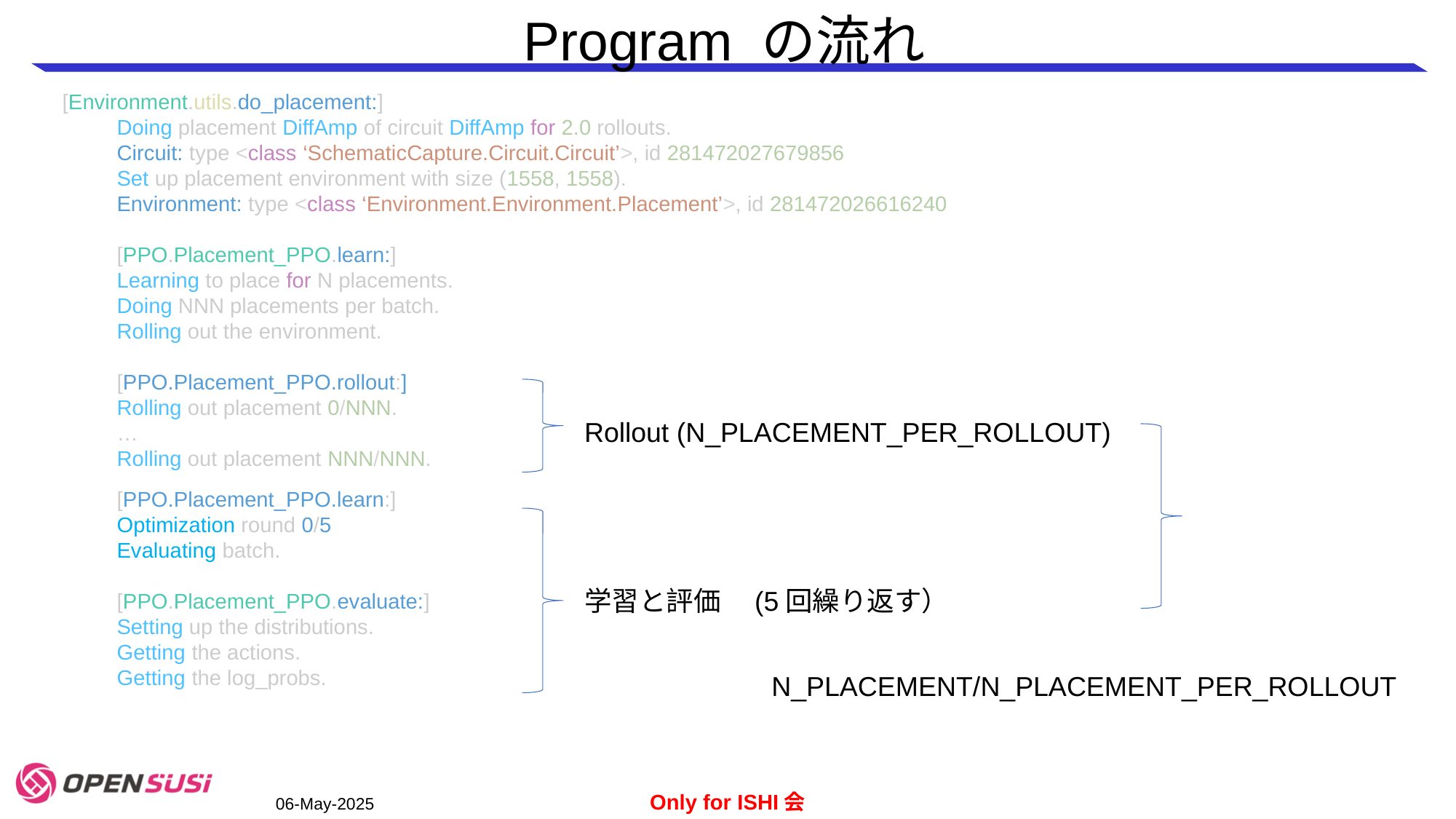

# Program の流れ
[Environment.utils.do_placement:]
Doing placement DiffAmp of circuit DiffAmp for 2.0 rollouts.
Circuit: type <class ‘SchematicCapture.Circuit.Circuit’>, id 281472027679856
Set up placement environment with size (1558, 1558).
Environment: type <class ‘Environment.Environment.Placement’>, id 281472026616240

[PPO.Placement_PPO.learn:]
Learning to place for N placements.
Doing NNN placements per batch.
Rolling out the environment.

[PPO.Placement_PPO.rollout:]
Rolling out placement 0/NNN.
…
Rolling out placement NNN/NNN.

[PPO.Placement_PPO.learn:]
Optimization round 0/5
Evaluating batch.

[PPO.Placement_PPO.evaluate:]
Setting up the distributions.
Getting the actions.
Getting the log_probs.

Rollout (N_PLACEMENT_PER_ROLLOUT)

学習と評価　(5回繰り返す）
N_PLACEMENT/N_PLACEMENT_PER_ROLLOUT
06-May-2025